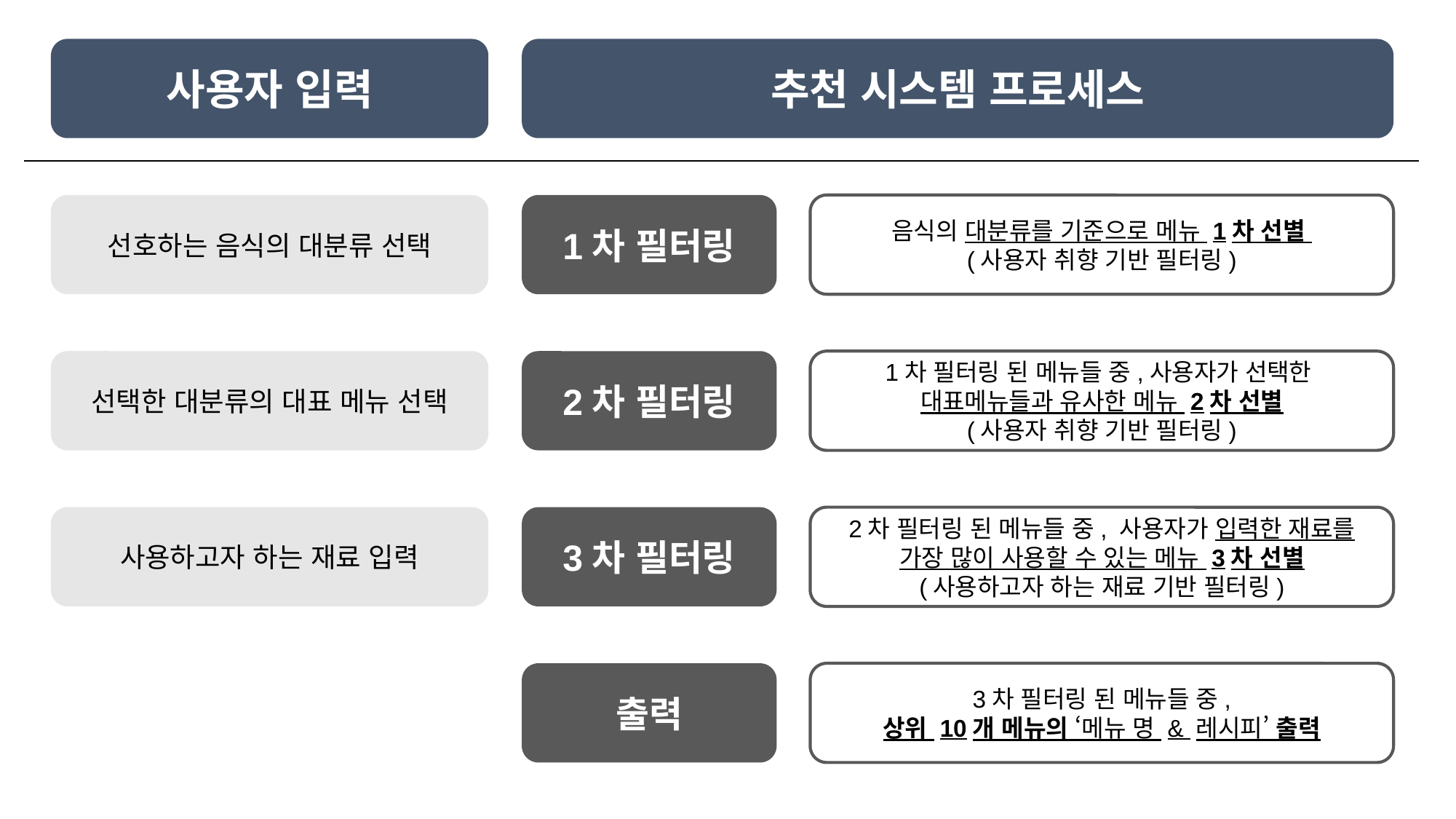

추천 시스템 프로세스
사용자 입력
음식의 대분류를 기준으로 메뉴 1차 선별
(사용자 취향 기반 필터링)
선호하는 음식의 대분류 선택
1차 필터링
1차 필터링 된 메뉴들 중,사용자가 선택한
대표메뉴들과 유사한 메뉴 2차 선별
(사용자 취향 기반 필터링)
선택한 대분류의 대표 메뉴 선택
2차 필터링
2차 필터링 된 메뉴들 중, 사용자가 입력한 재료를 가장 많이 사용할 수 있는 메뉴 3차 선별
(사용하고자 하는 재료 기반 필터링)
사용하고자 하는 재료 입력
3차 필터링
출력
3차 필터링 된 메뉴들 중,
상위 10개 메뉴의 ‘메뉴 명 & 레시피’ 출력